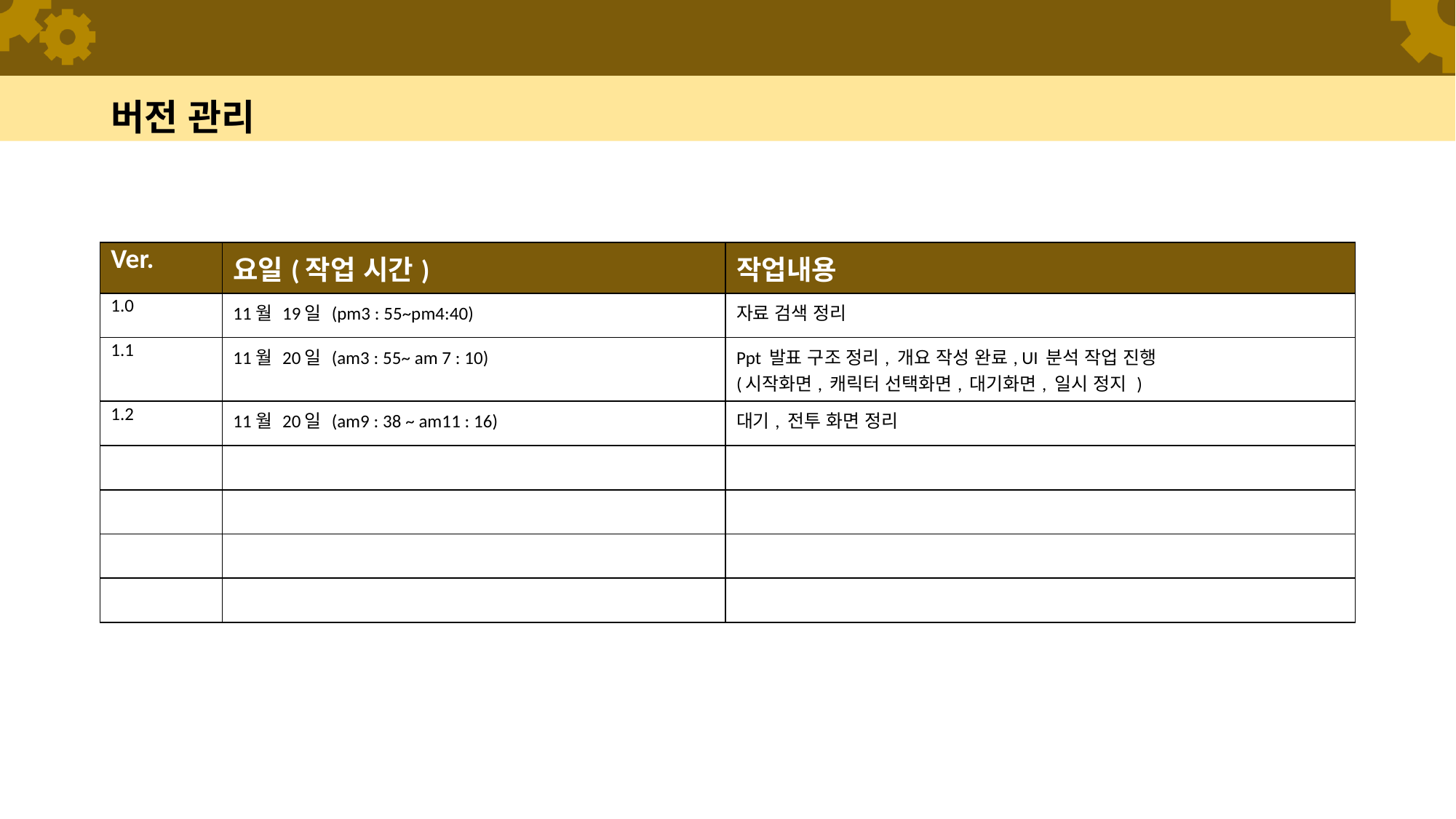

# 버전 관리
| Ver. | 요일(작업 시간) | 작업내용 |
| --- | --- | --- |
| 1.0 | 11월 19일 (pm3 : 55~pm4:40) | 자료 검색 정리 |
| 1.1 | 11월 20일 (am3 : 55~ am 7 : 10) | Ppt 발표 구조 정리, 개요 작성 완료, UI 분석 작업 진행 (시작화면, 캐릭터 선택화면, 대기화면, 일시 정지 ) |
| 1.2 | 11월 20일 (am9 : 38 ~ am11 : 16) | 대기, 전투 화면 정리 |
|  |  |  |
|  |  |  |
|  |  |  |
|  |  |  |